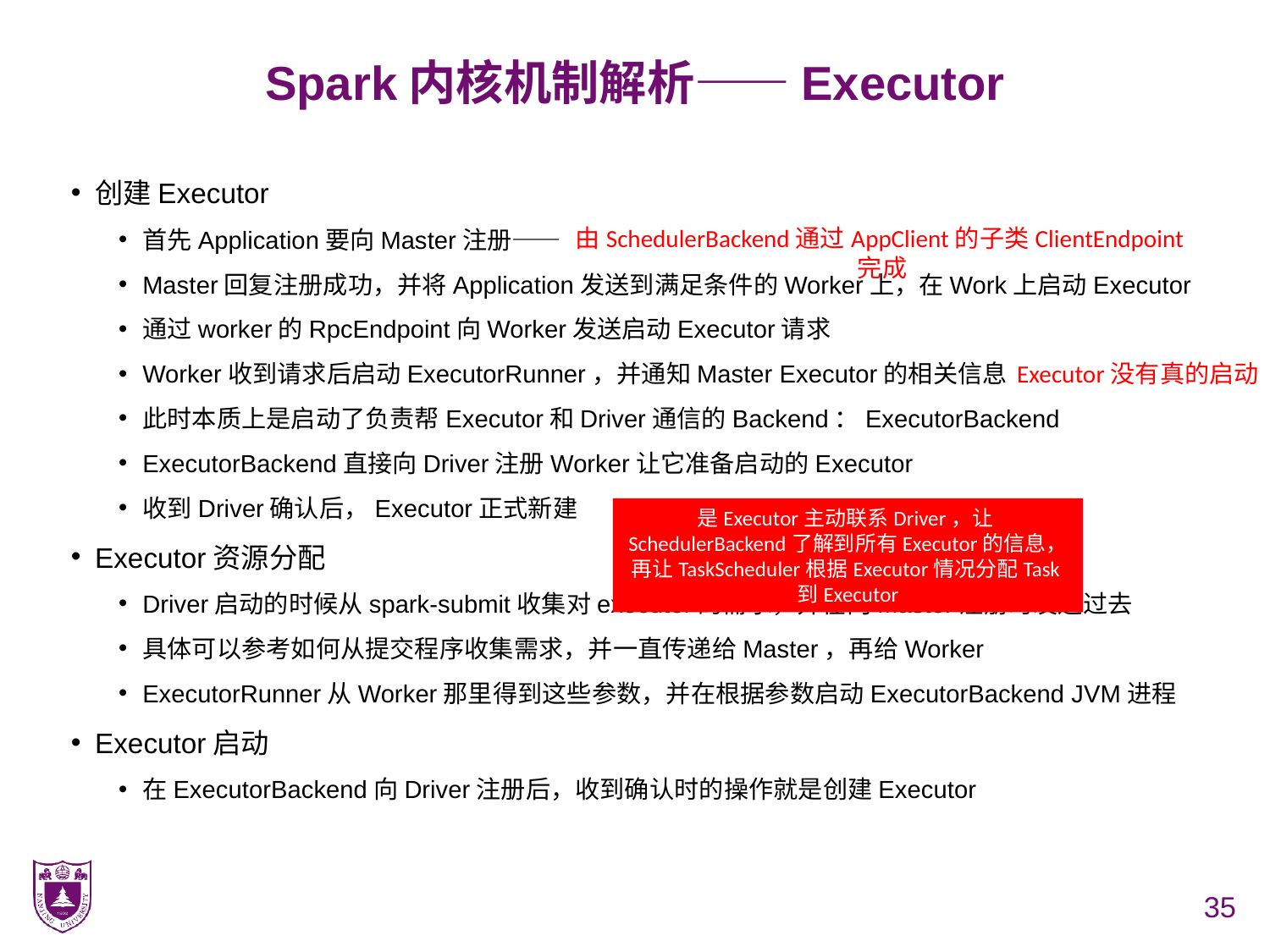

# Spark内核机制解析——Executor
创建Executor
首先Application要向Master注册——
Master回复注册成功，并将Application发送到满足条件的Worker上，在Work上启动Executor
通过worker的RpcEndpoint向Worker发送启动Executor请求
Worker收到请求后启动ExecutorRunner，并通知Master Executor的相关信息
此时本质上是启动了负责帮Executor和Driver通信的Backend：ExecutorBackend
ExecutorBackend直接向Driver注册Worker让它准备启动的Executor
收到Driver确认后，Executor正式新建
Executor资源分配
Driver启动的时候从spark-submit收集对executor的需求，并在向Master注册时发送过去
具体可以参考如何从提交程序收集需求，并一直传递给Master，再给Worker
ExecutorRunner从Worker那里得到这些参数，并在根据参数启动ExecutorBackend JVM进程
Executor启动
在ExecutorBackend向Driver注册后，收到确认时的操作就是创建Executor

由SchedulerBackend通过AppClient的子类ClientEndpoint完成
Executor没有真的启动
是Executor主动联系Driver，让SchedulerBackend了解到所有Executor的信息，再让TaskScheduler根据Executor情况分配Task到Executor
35